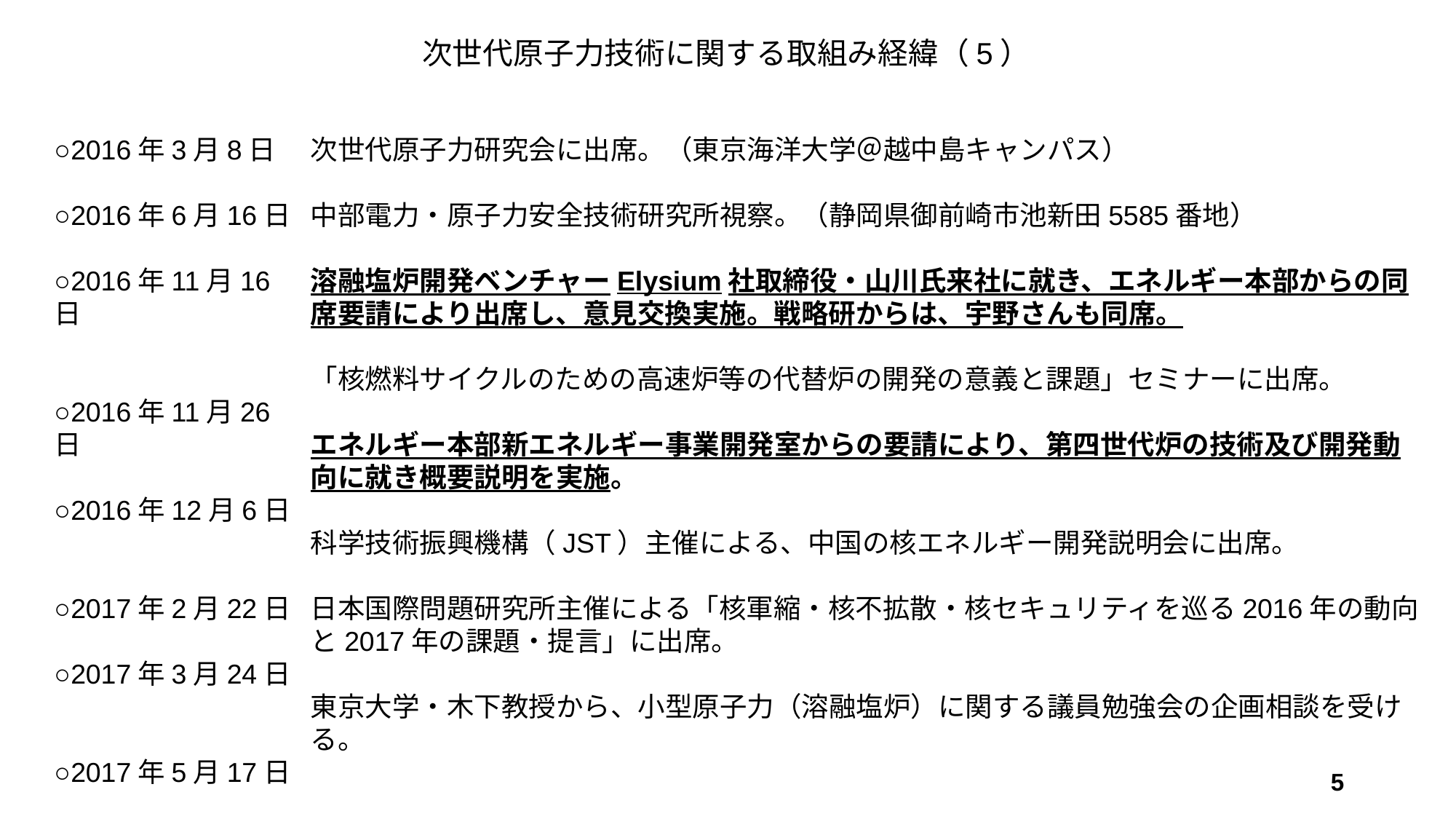

次世代原子力技術に関する取組み経緯（5）
○2016年3月8日

○2016年6月16日

○2016年11月16日

○2016年11月26日

○2016年12月6日

○2017年2月22日

○2017年3月24日

○2017年5月17日
次世代原子力研究会に出席。（東京海洋大学＠越中島キャンパス）

中部電力・原子力安全技術研究所視察。（静岡県御前崎市池新田5585番地）

溶融塩炉開発ベンチャーElysium社取締役・山川氏来社に就き、エネルギー本部からの同席要請により出席し、意見交換実施。戦略研からは、宇野さんも同席。

「核燃料サイクルのための高速炉等の代替炉の開発の意義と課題」セミナーに出席。

エネルギー本部新エネルギー事業開発室からの要請により、第四世代炉の技術及び開発動向に就き概要説明を実施。

科学技術振興機構（JST）主催による、中国の核エネルギー開発説明会に出席。

日本国際問題研究所主催による「核軍縮・核不拡散・核セキュリティを巡る2016年の動向と2017年の課題・提言」に出席。

東京大学・木下教授から、小型原子力（溶融塩炉）に関する議員勉強会の企画相談を受ける。
5